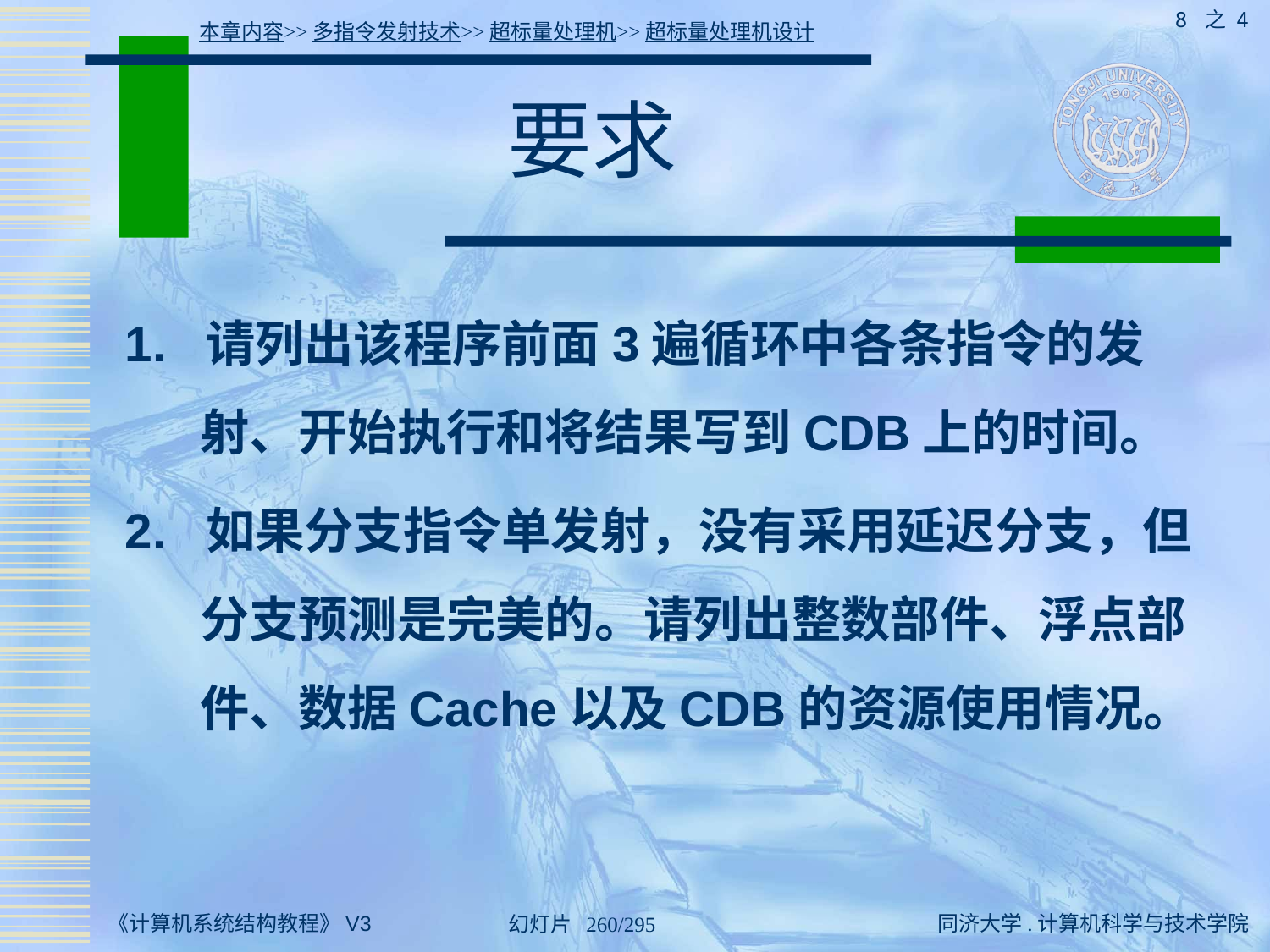

8 之 4
本章内容>>多指令发射技术>>超标量处理机>>超标量处理机设计
# 要求
1.  请列出该程序前面3遍循环中各条指令的发射、开始执行和将结果写到CDB上的时间。
2.  如果分支指令单发射，没有采用延迟分支，但分支预测是完美的。请列出整数部件、浮点部件、数据Cache以及CDB的资源使用情况。